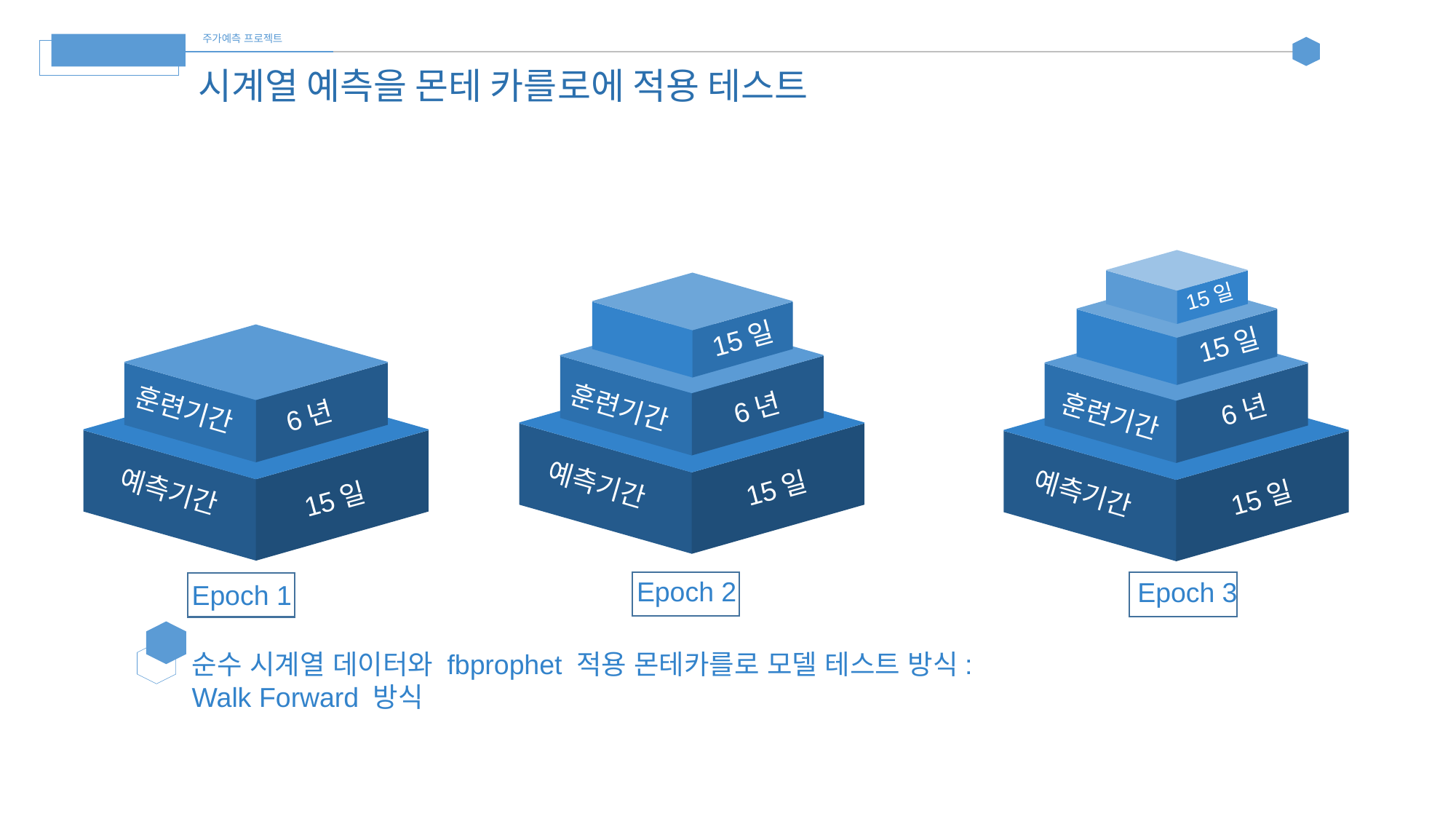

주가예측 프로젝트
돈조

시계열 예측을 몬테 카를로에 적용 테스트

15일

15일
15일

6년
6년
6년
훈련기간
훈련기간
훈련기간
15일
15일
15일
예측기간
예측기간
예측기간
Epoch 2
Epoch 3

Epoch 1

순수 시계열 데이터와 fbprophet 적용 몬테카를로 모델 테스트 방식:
Walk Forward 방식